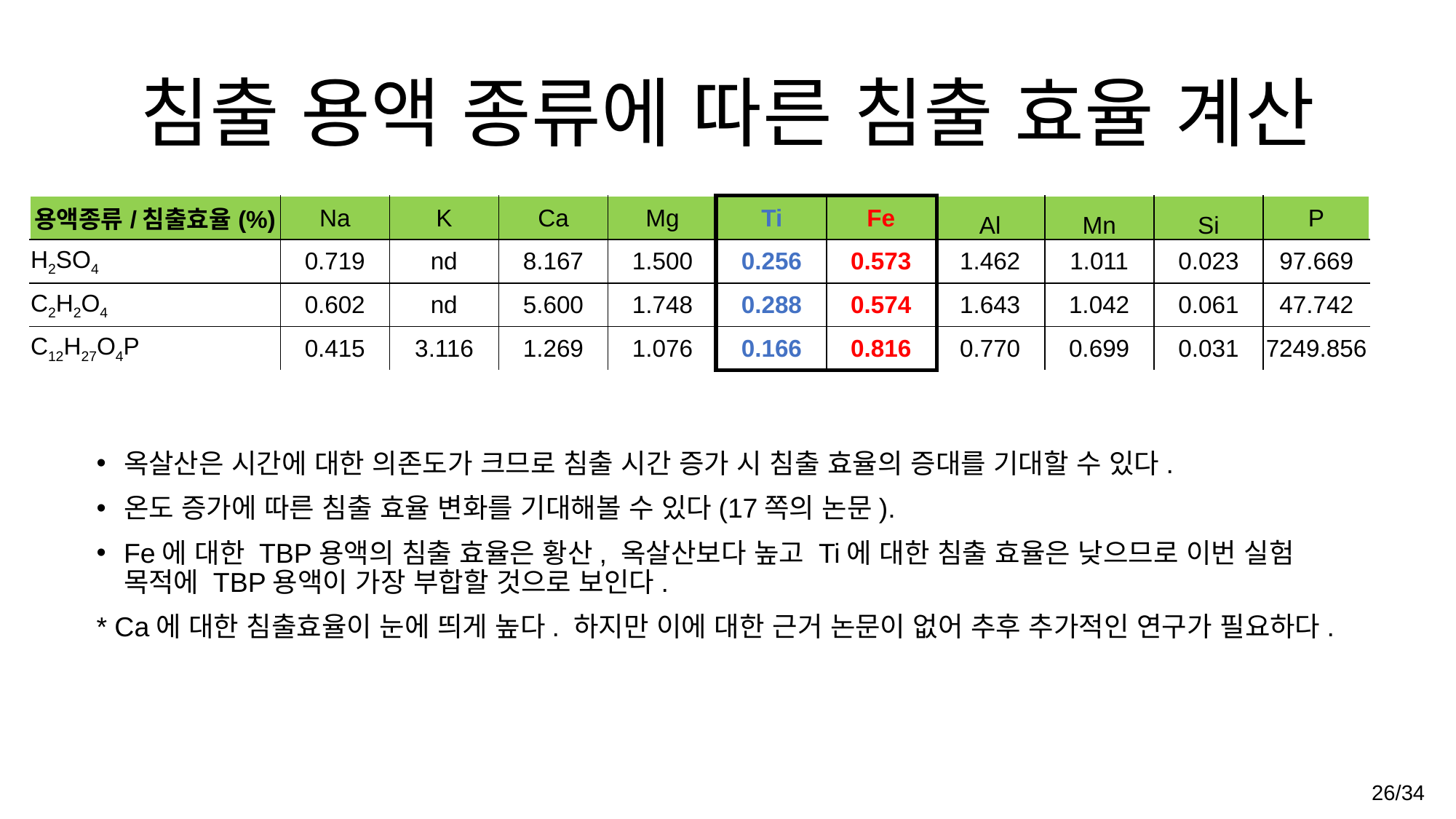

# 침출 용액 종류에 따른 침출 효율 계산
| 용액종류/침출효율(%) | Na | K | Ca | Mg | Ti | Fe | Al | Mn | Si | P |
| --- | --- | --- | --- | --- | --- | --- | --- | --- | --- | --- |
| H2SO4 | 0.719 | nd | 8.167 | 1.500 | 0.256 | 0.573 | 1.462 | 1.011 | 0.023 | 97.669 |
| C2H2O4 | 0.602 | nd | 5.600 | 1.748 | 0.288 | 0.574 | 1.643 | 1.042 | 0.061 | 47.742 |
| C12H27O4P | 0.415 | 3.116 | 1.269 | 1.076 | 0.166 | 0.816 | 0.770 | 0.699 | 0.031 | 7249.856 |

옥살산은 시간에 대한 의존도가 크므로 침출 시간 증가 시 침출 효율의 증대를 기대할 수 있다.
온도 증가에 따른 침출 효율 변화를 기대해볼 수 있다(17쪽의 논문).
Fe에 대한 TBP용액의 침출 효율은 황산, 옥살산보다 높고 Ti에 대한 침출 효율은 낮으므로 이번 실험 목적에 TBP용액이 가장 부합할 것으로 보인다.
* Ca에 대한 침출효율이 눈에 띄게 높다. 하지만 이에 대한 근거 논문이 없어 추후 추가적인 연구가 필요하다.

26/34